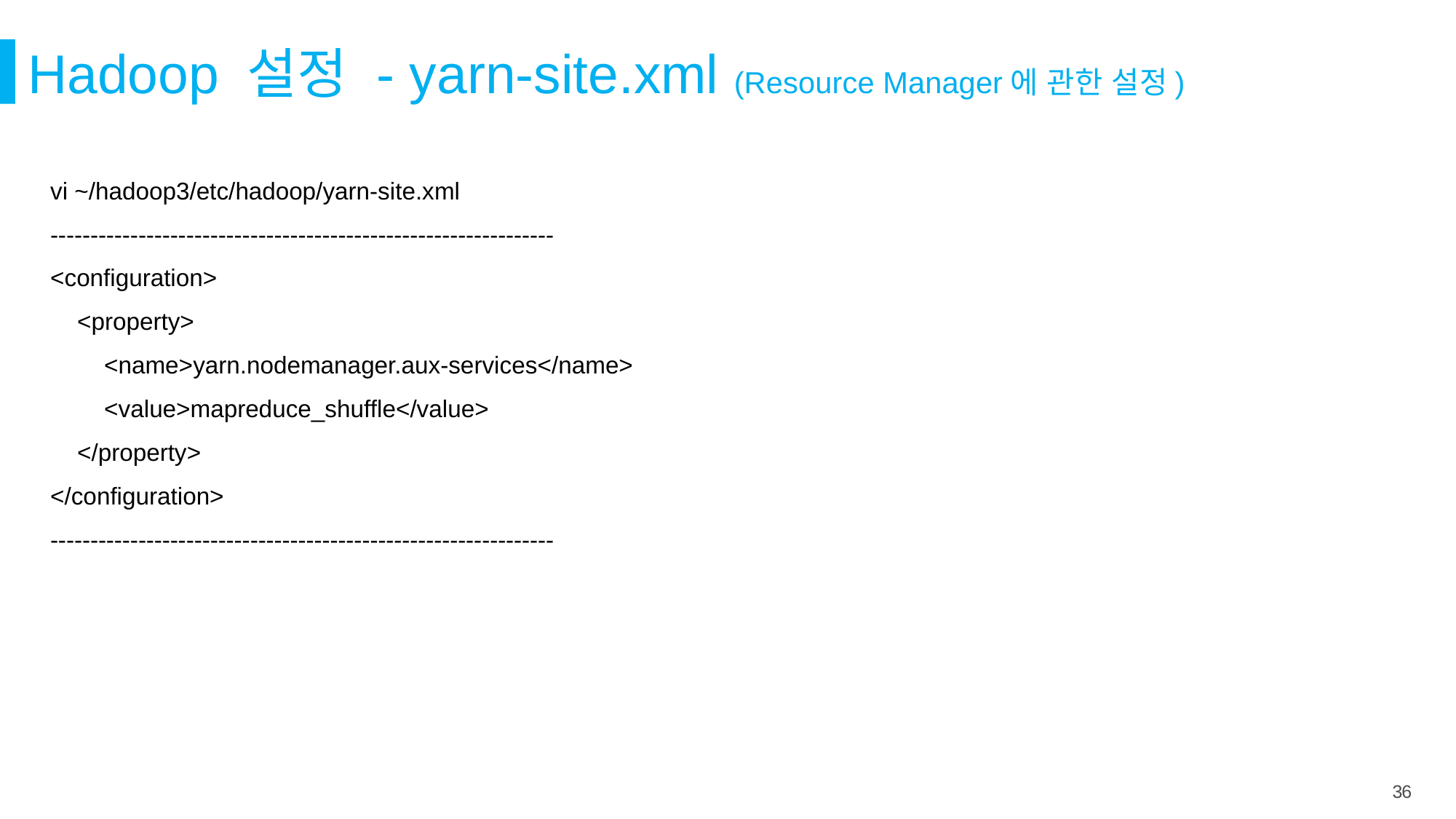

Hadoop 설정 - yarn-site.xml (Resource Manager에 관한 설정)

vi ~/hadoop3/etc/hadoop/yarn-site.xml
---------------------------------------------------------------
<configuration>
    <property>
        <name>yarn.nodemanager.aux-services</name>
        <value>mapreduce_shuffle</value>
    </property>
</configuration>
---------------------------------------------------------------